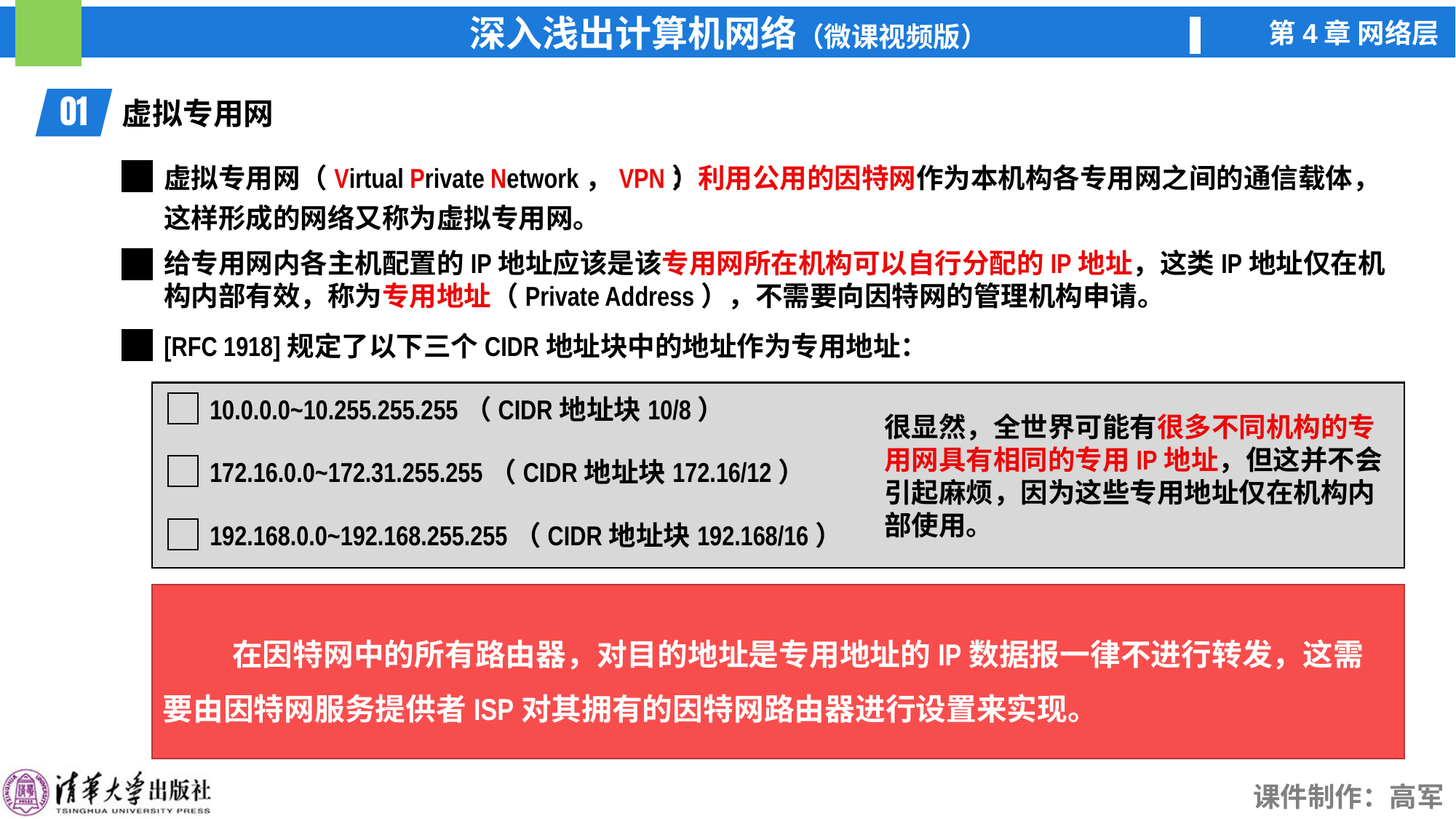

01
虚拟专用网
虚拟专用网（Virtual Private Network，VPN）
：利用公用的因特网作为本机构各专用网之间的通信载体，

这样形成的网络又称为虚拟专用网。
给专用网内各主机配置的IP地址应该是该专用网所在机构可以自行分配的IP地址，这类IP地址仅在机构内部有效，称为专用地址（Private Address），不需要向因特网的管理机构申请。

[RFC 1918]规定了以下三个CIDR地址块中的地址作为专用地址：

很显然，全世界可能有很多不同机构的专用网具有相同的专用IP地址，但这并不会引起麻烦，因为这些专用地址仅在机构内部使用。
10.0.0.0~10.255.255.255（CIDR地址块10/8）

172.16.0.0~172.31.255.255（CIDR地址块172.16/12）

192.168.0.0~192.168.255.255（CIDR地址块192.168/16）

         在因特网中的所有路由器，对目的地址是专用地址的IP数据报一律不进行转发，这需要由因特网服务提供者ISP对其拥有的因特网路由器进行设置来实现。